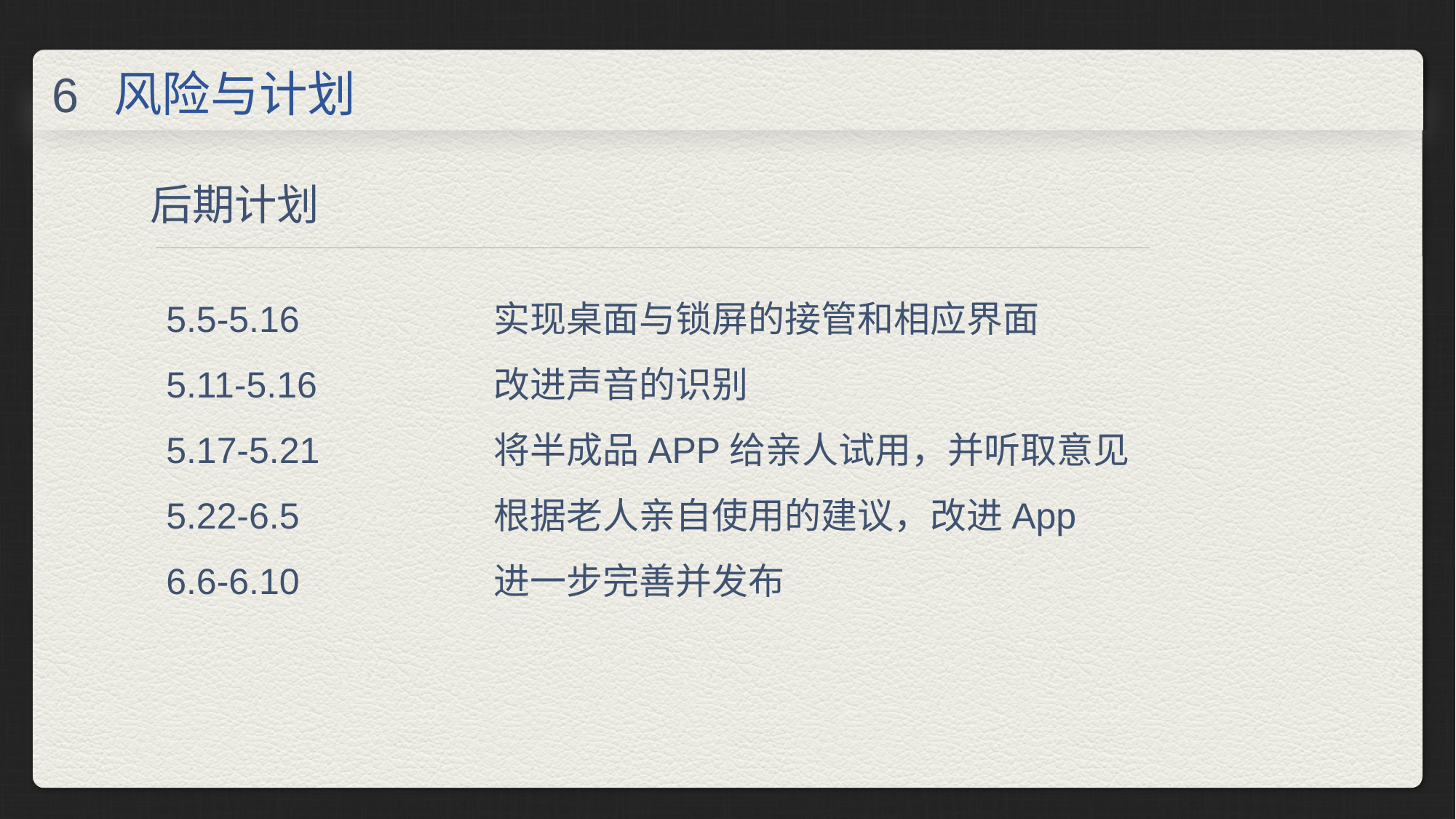

风险与计划
6
后期计划
5.5-5.16		实现桌面与锁屏的接管和相应界面
5.11-5.16		改进声音的识别
5.17-5.21		将半成品APP给亲人试用，并听取意见
5.22-6.5		根据老人亲自使用的建议，改进App
6.6-6.10		进一步完善并发布